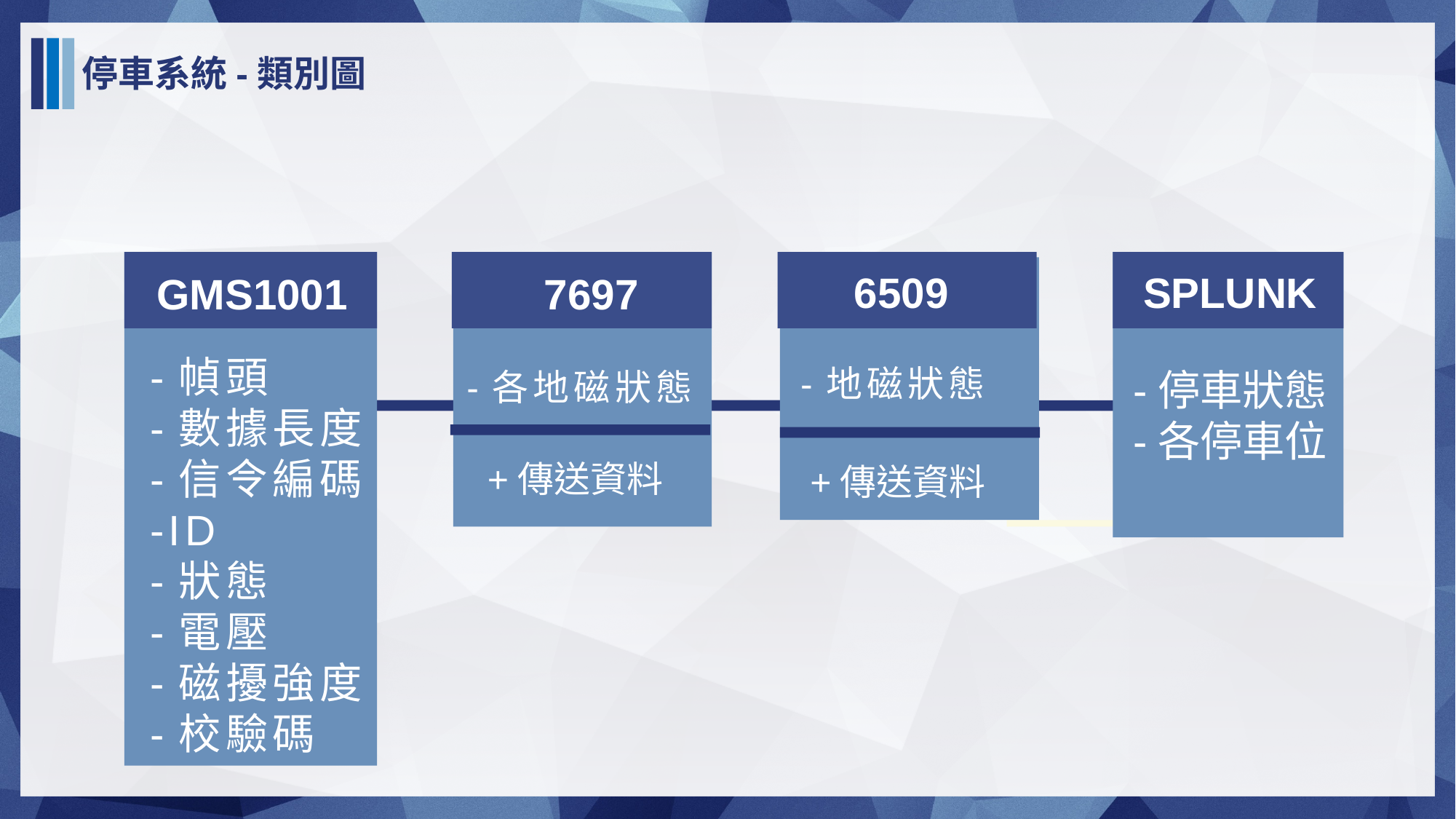

停車系統-類別圖

SPLUNK
6509
GMS1001
7697
-地磁狀態
-各地磁狀態
-幀頭
-數據長度
-信令編碼
-ID
-狀態
-電壓
-磁擾強度
-校驗碼
-停車狀態
-各停車位

+傳送資料

+傳送資料